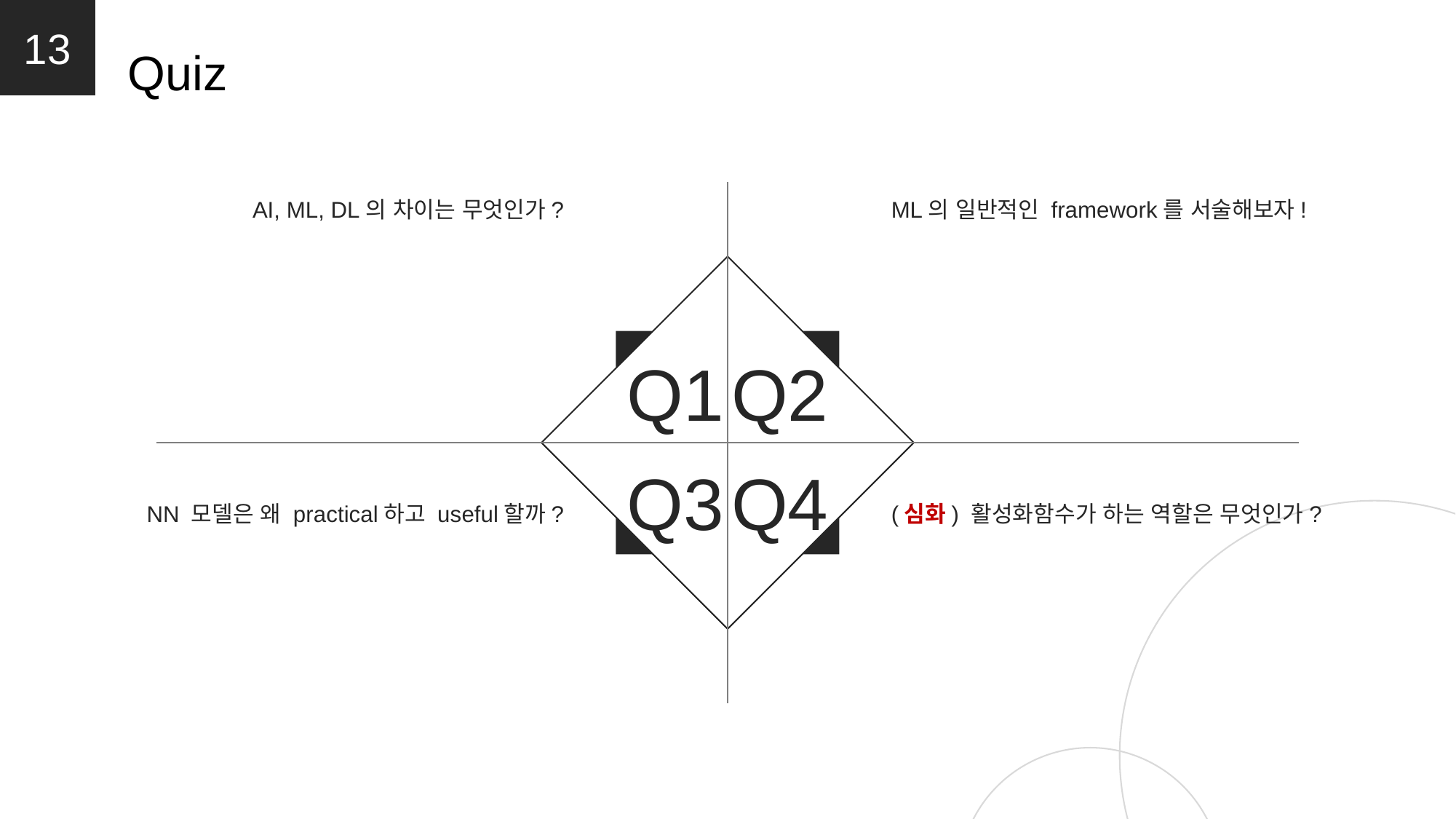

13
Quiz
AI, ML, DL의 차이는 무엇인가?
ML의 일반적인 framework를 서술해보자!

Q1
Q2
Q3
Q4
NN 모델은 왜 practical하고 useful할까?
(심화) 활성화함수가 하는 역할은 무엇인가?